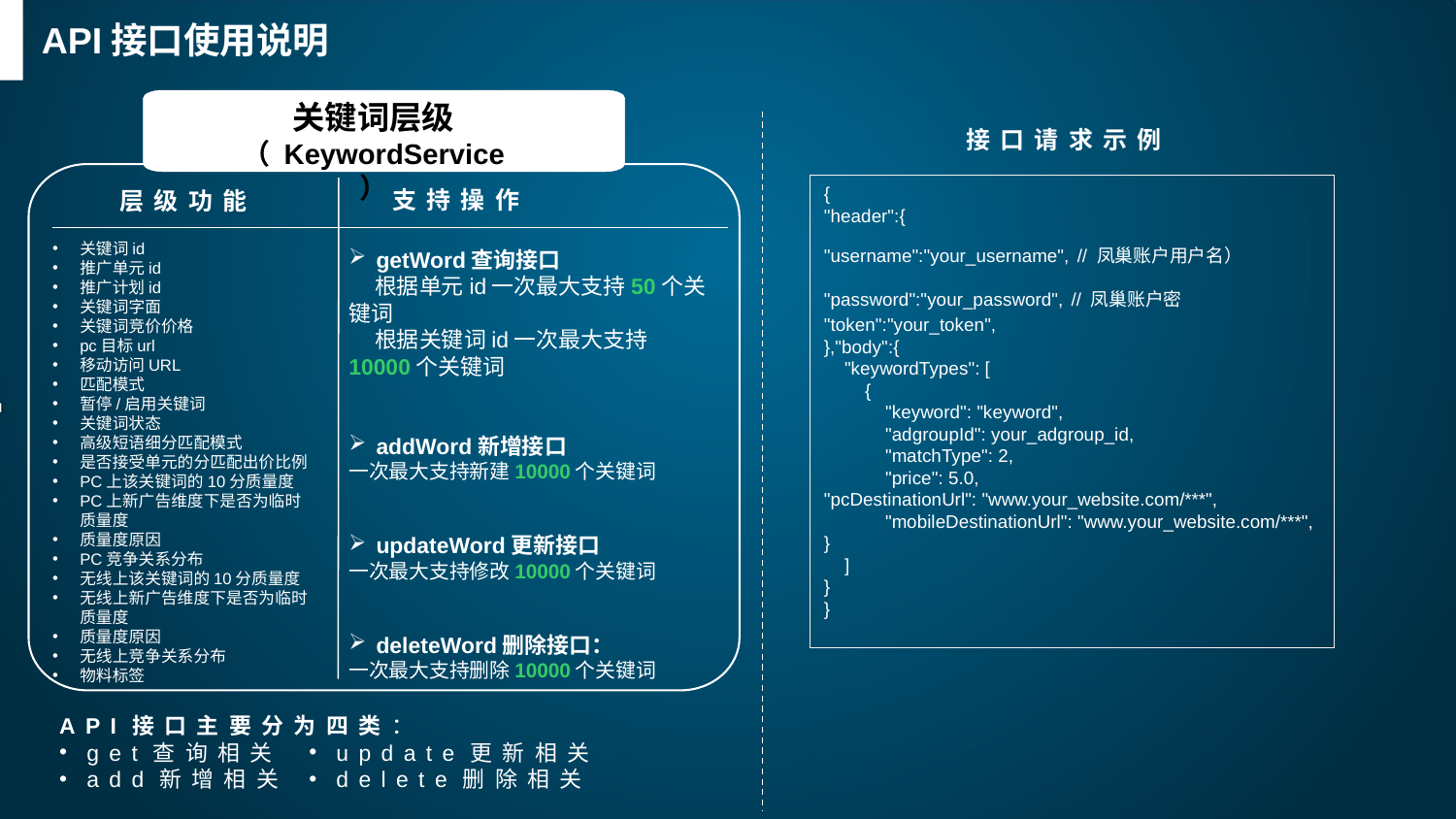

API接口使用说明

关键词层级（ KeywordService ）

支持操作
层级功能
关键词id
推广单元id
推广计划id
关键词字面
关键词竞价价格
pc目标url
移动访问URL
匹配模式
暂停/启用关键词
关键词状态
高级短语细分匹配模式
是否接受单元的分匹配出价比例
PC上该关键词的10分质量度
PC上新广告维度下是否为临时质量度
质量度原因
PC竞争关系分布
无线上该关键词的10分质量度
无线上新广告维度下是否为临时质量度
质量度原因
无线上竞争关系分布
物料标签
getWord查询接口
    根据单元id一次最大支持50个关键词
    根据关键词id一次最大支持10000个关键词

addWord新增接口
一次最大支持新建10000个关键词

updateWord更新接口
一次最大支持修改10000个关键词

deleteWord删除接口：
一次最大支持删除10000个关键词

接口请求示例
{
"header":{
"username":"your_username", // 凤巢账户用户名）
"password":"your_password", // 凤巢账户密
"token":"your_token",
},"body":{
    "keywordTypes": [
        {
            "keyword": "keyword",
            "adgroupId": your_adgroup_id,
            "matchType": 2,
            "price": 5.0,
"pcDestinationUrl": "www.your_website.com/***",
            "mobileDestinationUrl": "www.your_website.com/***",
}
    ]
}
}

API接口主要分为四类：
get查询相关
add新增相关
update更新相关
delete删除相关